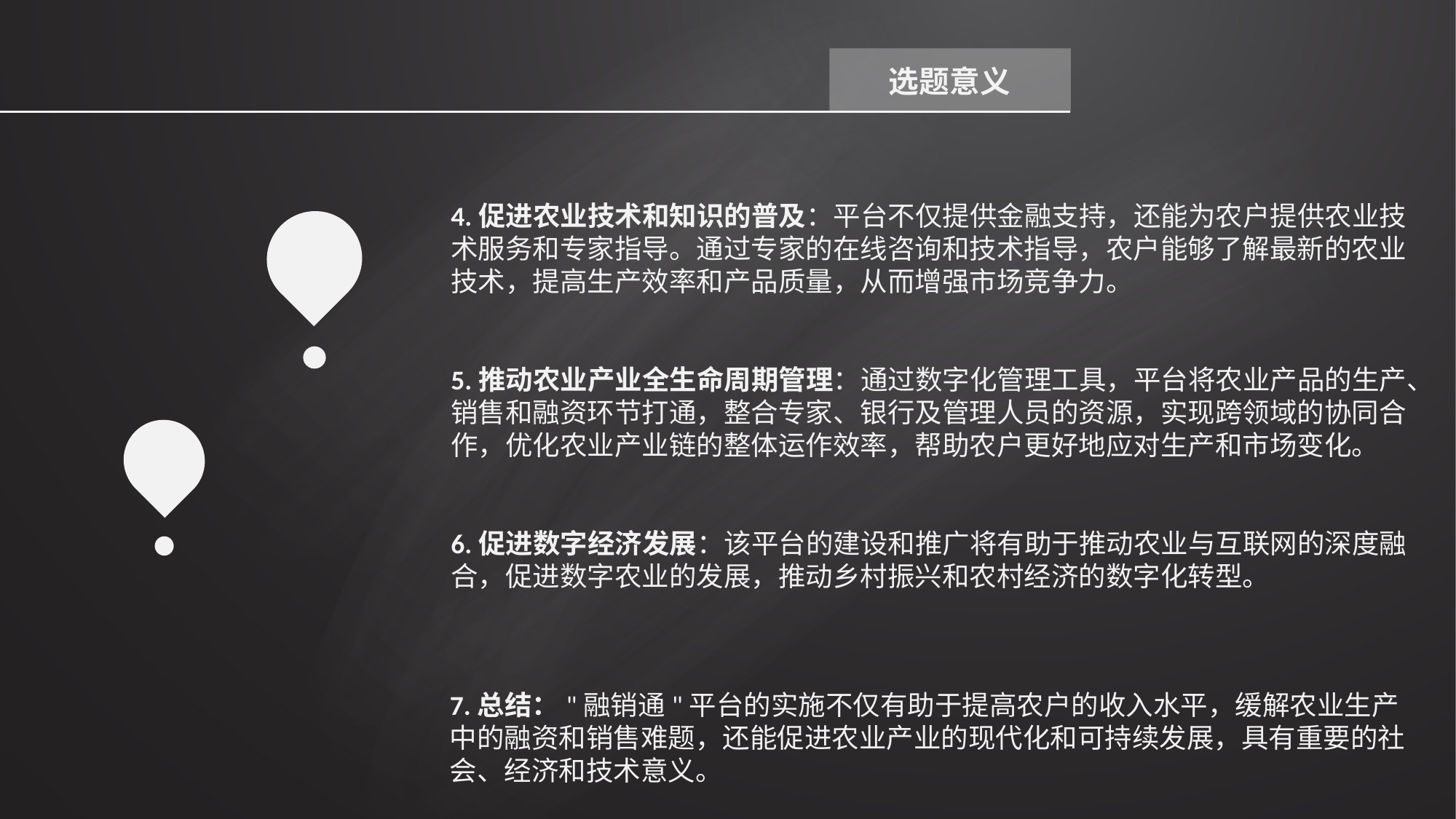

选题意义
4.促进农业技术和知识的普及：平台不仅提供金融支持，还能为农户提供农业技术服务和专家指导。通过专家的在线咨询和技术指导，农户能够了解最新的农业技术，提高生产效率和产品质量，从而增强市场竞争力。

5.推动农业产业全生命周期管理：通过数字化管理工具，平台将农业产品的生产、销售和融资环节打通，整合专家、银行及管理人员的资源，实现跨领域的协同合作，优化农业产业链的整体运作效率，帮助农户更好地应对生产和市场变化。

6.促进数字经济发展：该平台的建设和推广将有助于推动农业与互联网的深度融合，促进数字农业的发展，推动乡村振兴和农村经济的数字化转型。

7.总结："融销通"平台的实施不仅有助于提高农户的收入水平，缓解农业生产中的融资和销售难题，还能促进农业产业的现代化和可持续发展，具有重要的社会、经济和技术意义。